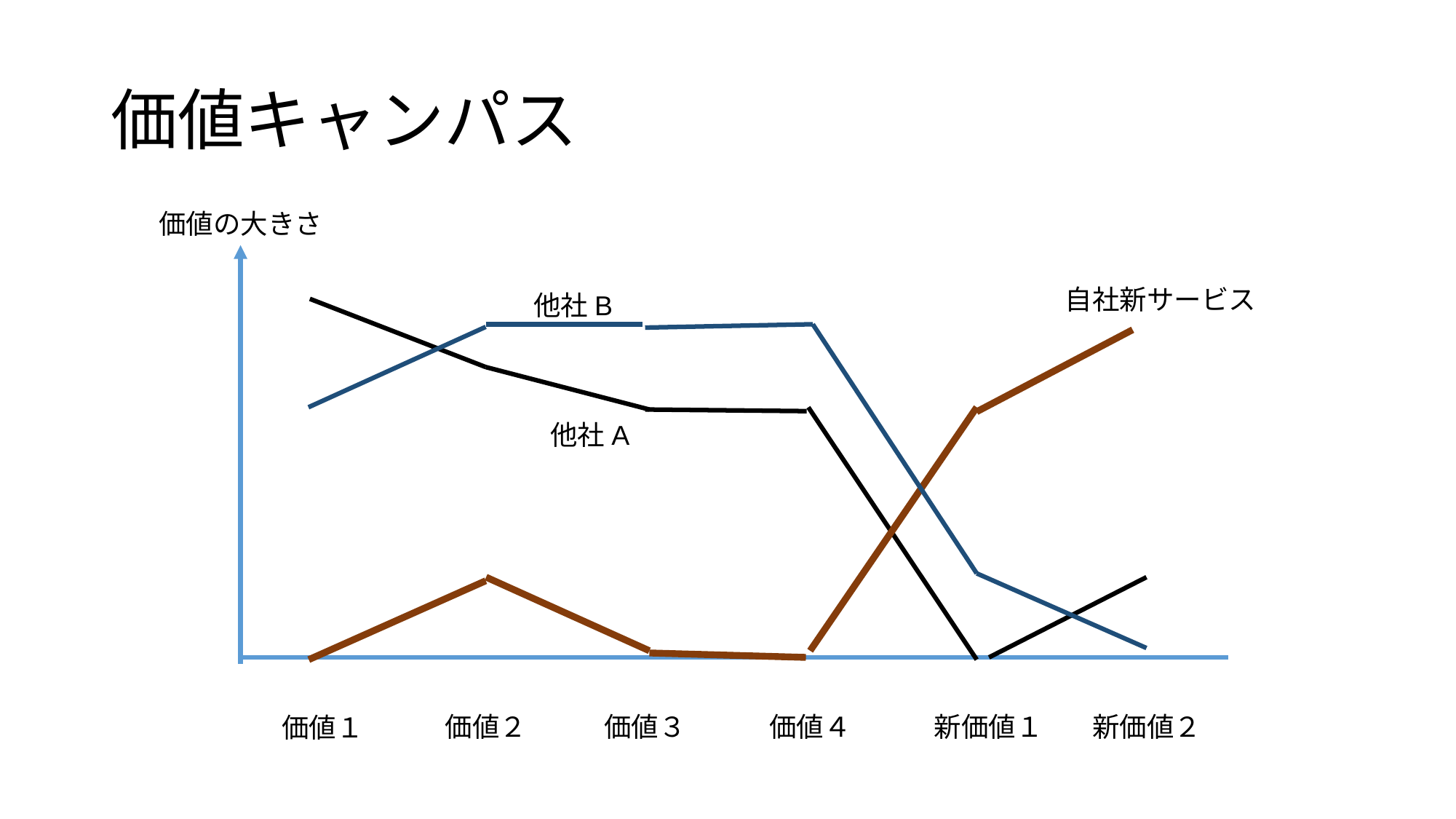

# 価値キャンパス
価値の大きさ
自社新サービス
他社B
他社A
価値２
価値３
価値４
新価値１
新価値２
価値１